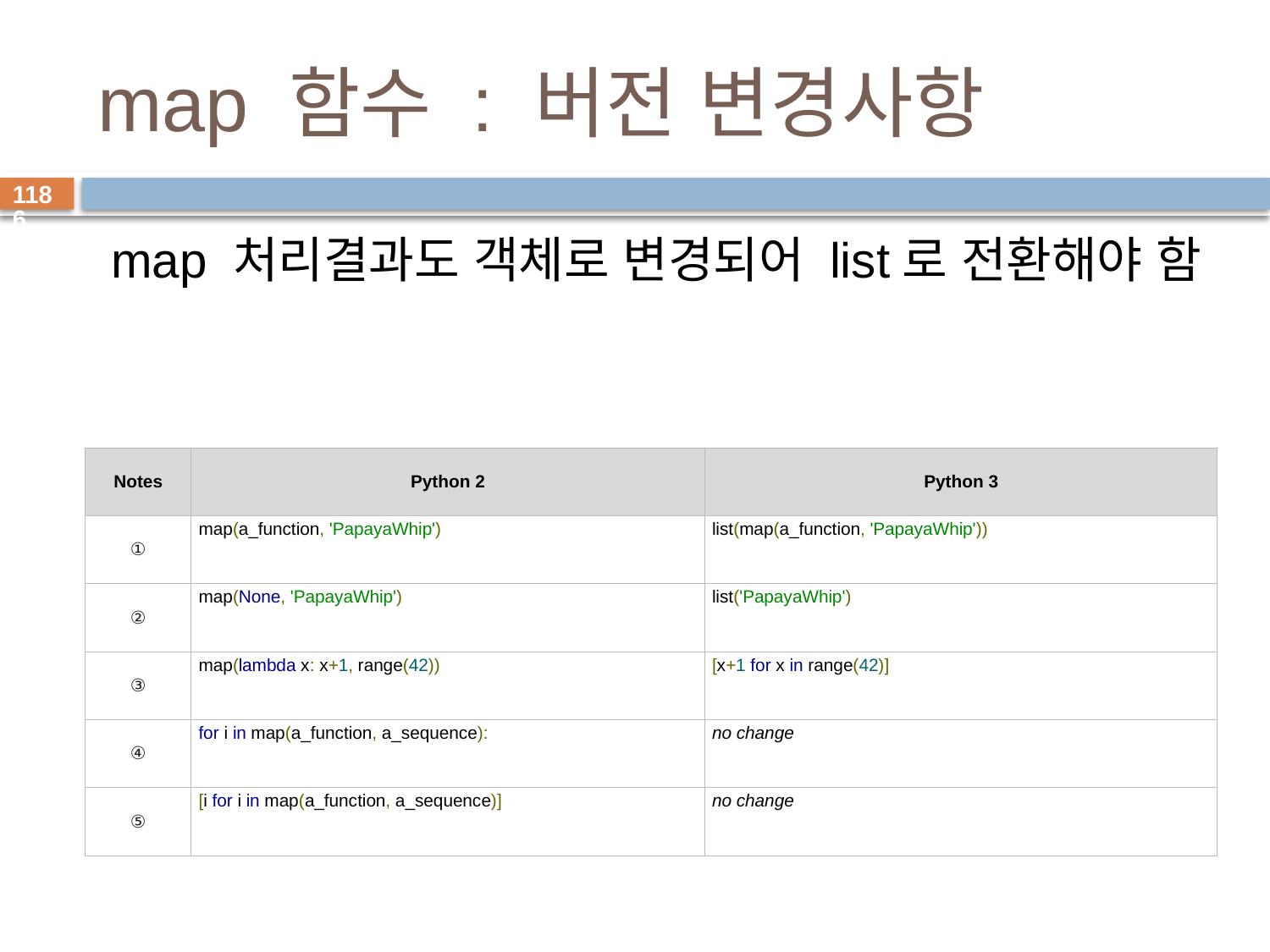

# map 함수 : 버전 변경사항
1186
 map 처리결과도 객체로 변경되어 list로 전환해야 함
| Notes | Python 2 | Python 3 |
| --- | --- | --- |
| ① | map(a\_function, 'PapayaWhip') | list(map(a\_function, 'PapayaWhip')) |
| ② | map(None, 'PapayaWhip') | list('PapayaWhip') |
| ③ | map(lambda x: x+1, range(42)) | [x+1 for x in range(42)] |
| ④ | for i in map(a\_function, a\_sequence): | no change |
| ⑤ | [i for i in map(a\_function, a\_sequence)] | no change |